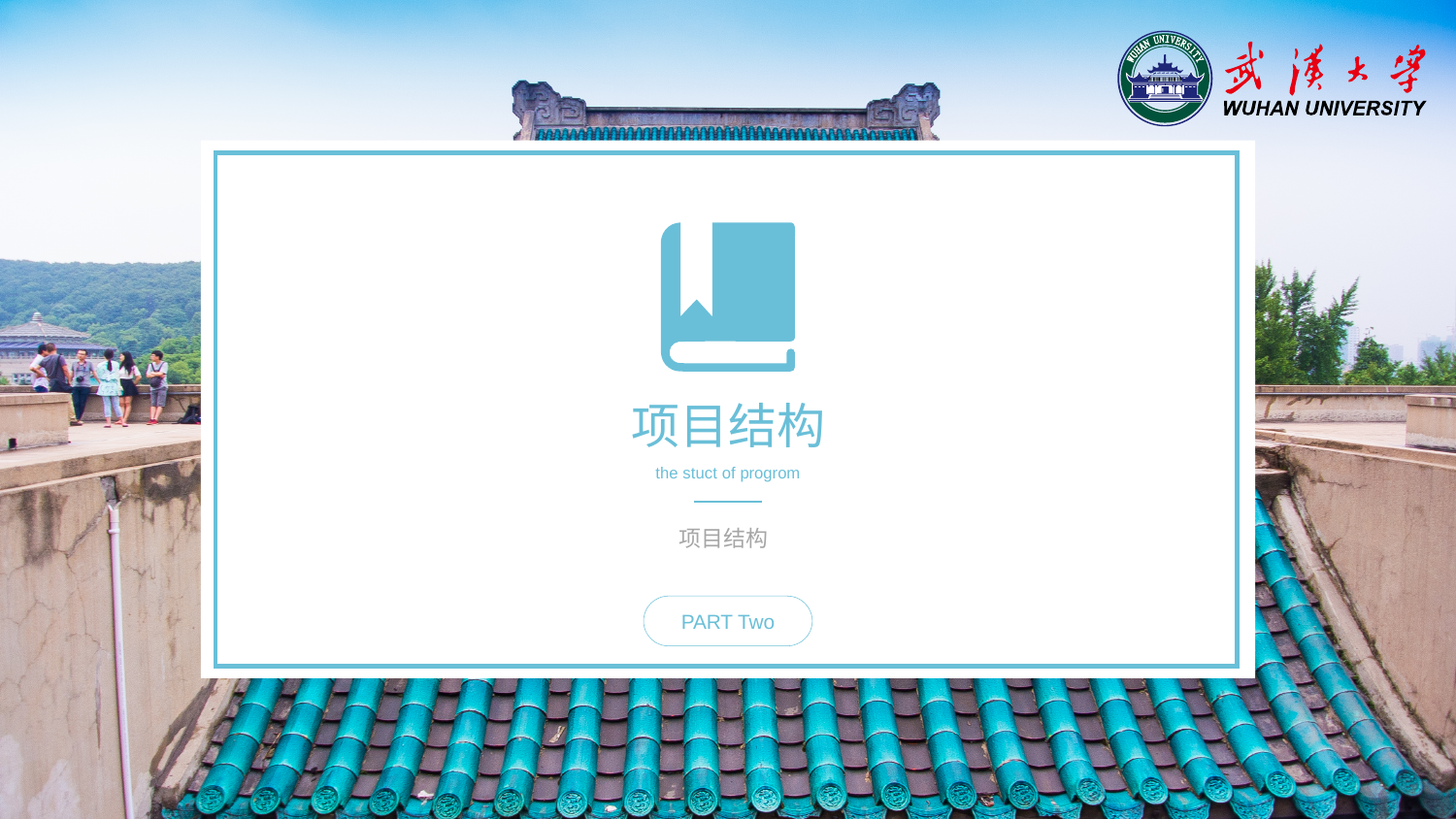

项目结构
the stuct of progrom
项目结构
PART Two